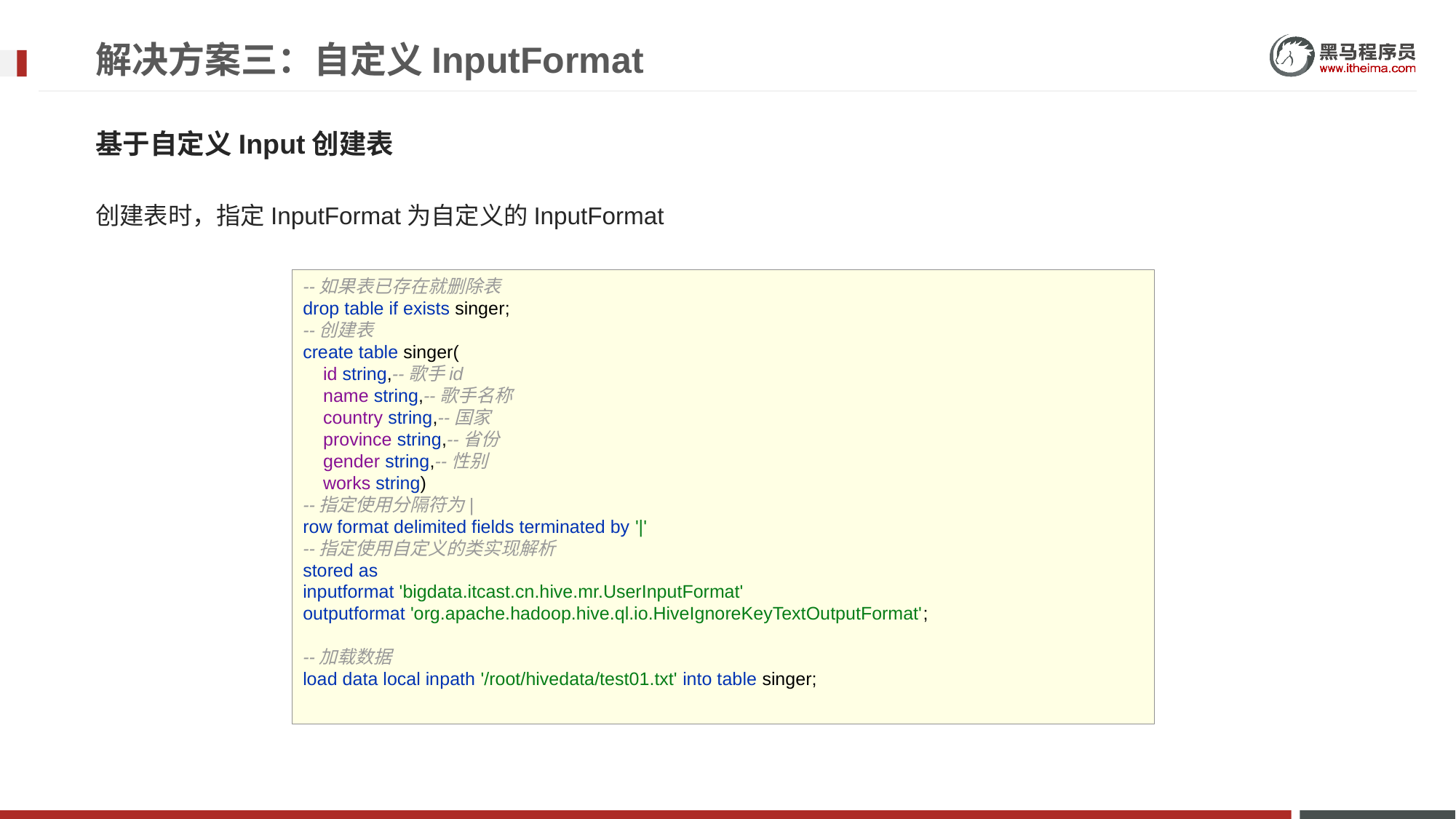

# 解决方案三：自定义InputFormat
基于自定义Input创建表
创建表时，指定InputFormat为自定义的InputFormat
--如果表已存在就删除表
drop table if exists singer;
--创建表
create table singer(
    id string,--歌手id
    name string,--歌手名称
    country string,--国家
    province string,--省份
    gender string,--性别
    works string)
--指定使用分隔符为|
row format delimited fields terminated by '|'
--指定使用自定义的类实现解析
stored as
inputformat 'bigdata.itcast.cn.hive.mr.UserInputFormat'
outputformat 'org.apache.hadoop.hive.ql.io.HiveIgnoreKeyTextOutputFormat';
--加载数据
load data local inpath '/root/hivedata/test01.txt' into table singer;